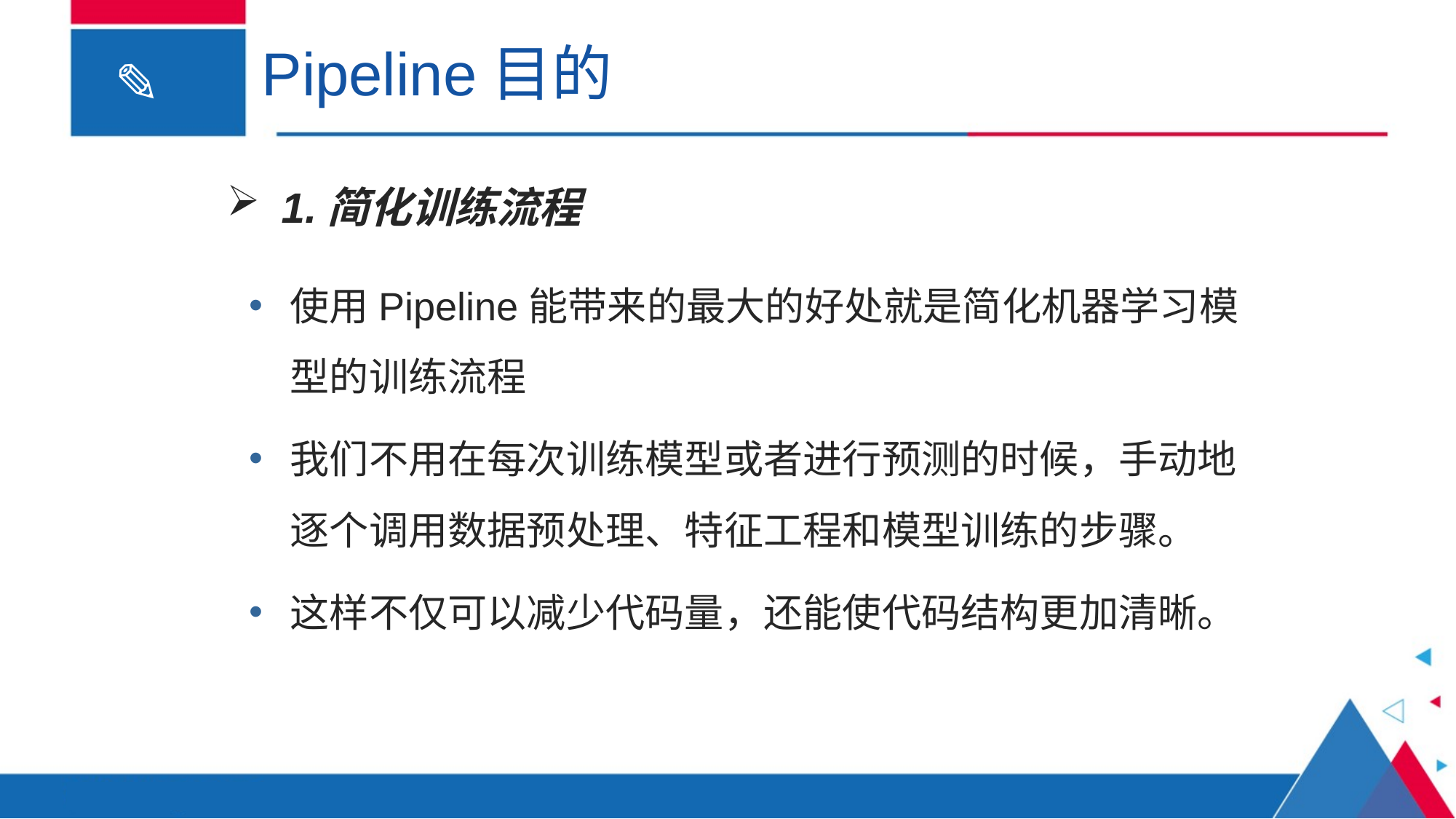

# Pipeline目的
1.简化训练流程
使用Pipeline能带来的最大的好处就是简化机器学习模型的训练流程
我们不用在每次训练模型或者进行预测的时候，手动地逐个调用数据预处理、特征工程和模型训练的步骤。
这样不仅可以减少代码量，还能使代码结构更加清晰。